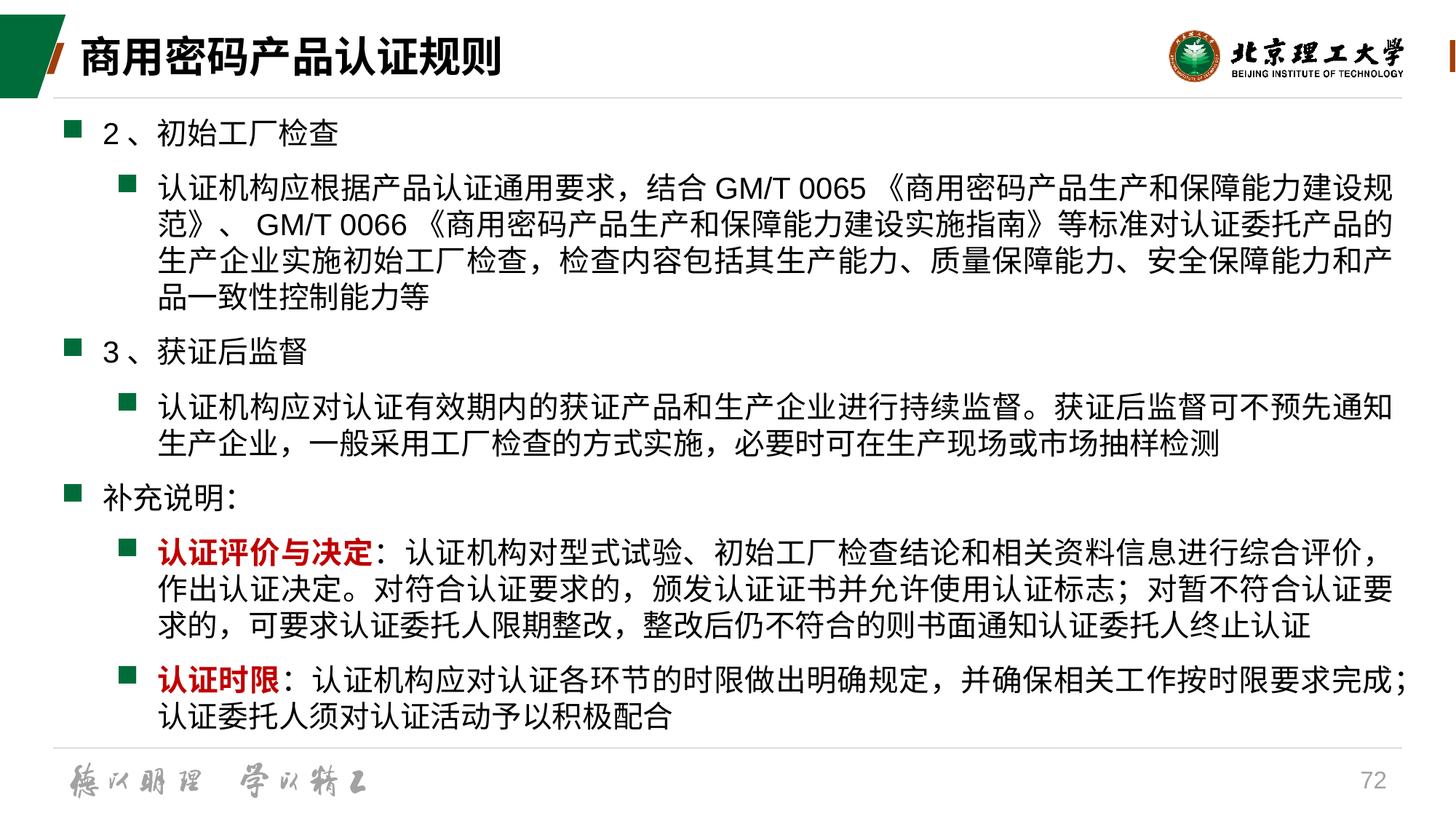

# 商用密码产品认证规则
2、初始工厂检查
认证机构应根据产品认证通用要求，结合GM/T 0065《商用密码产品生产和保障能力建设规范》、GM/T 0066《商用密码产品生产和保障能力建设实施指南》等标准对认证委托产品的生产企业实施初始工厂检查，检查内容包括其生产能力、质量保障能力、安全保障能力和产品一致性控制能力等
3、获证后监督
认证机构应对认证有效期内的获证产品和生产企业进行持续监督。获证后监督可不预先通知生产企业，一般采用工厂检查的方式实施，必要时可在生产现场或市场抽样检测
补充说明：
认证评价与决定：认证机构对型式试验、初始工厂检查结论和相关资料信息进行综合评价，作出认证决定。对符合认证要求的，颁发认证证书并允许使用认证标志；对暂不符合认证要求的，可要求认证委托人限期整改，整改后仍不符合的则书面通知认证委托人终止认证
认证时限：认证机构应对认证各环节的时限做出明确规定，并确保相关工作按时限要求完成；认证委托人须对认证活动予以积极配合